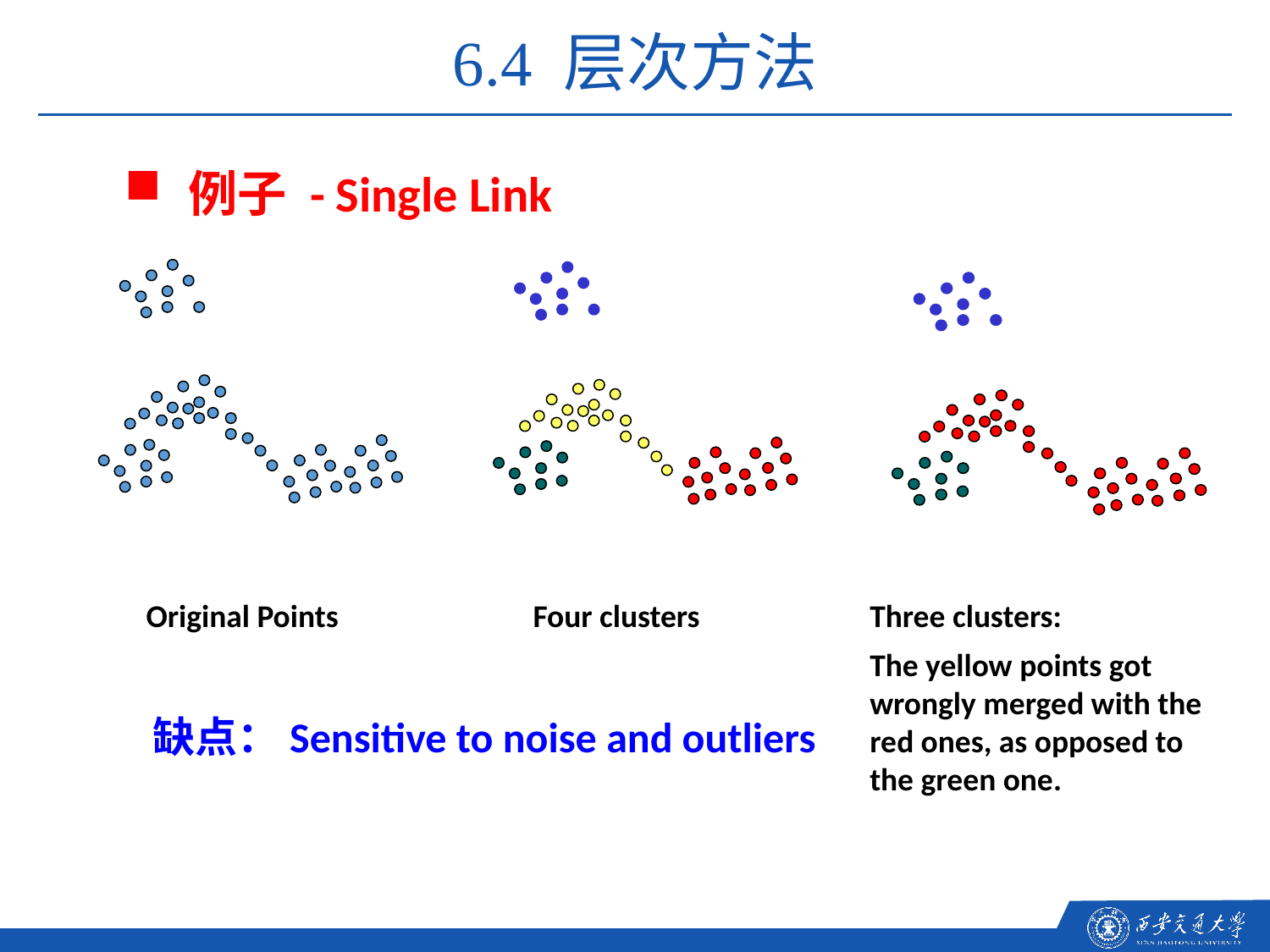

6.4 层次方法
例子 - Single Link

Original Points

Four clusters

Three clusters:
The yellow points got wrongly merged with the red ones, as opposed to the green one.
缺点：Sensitive to noise and outliers